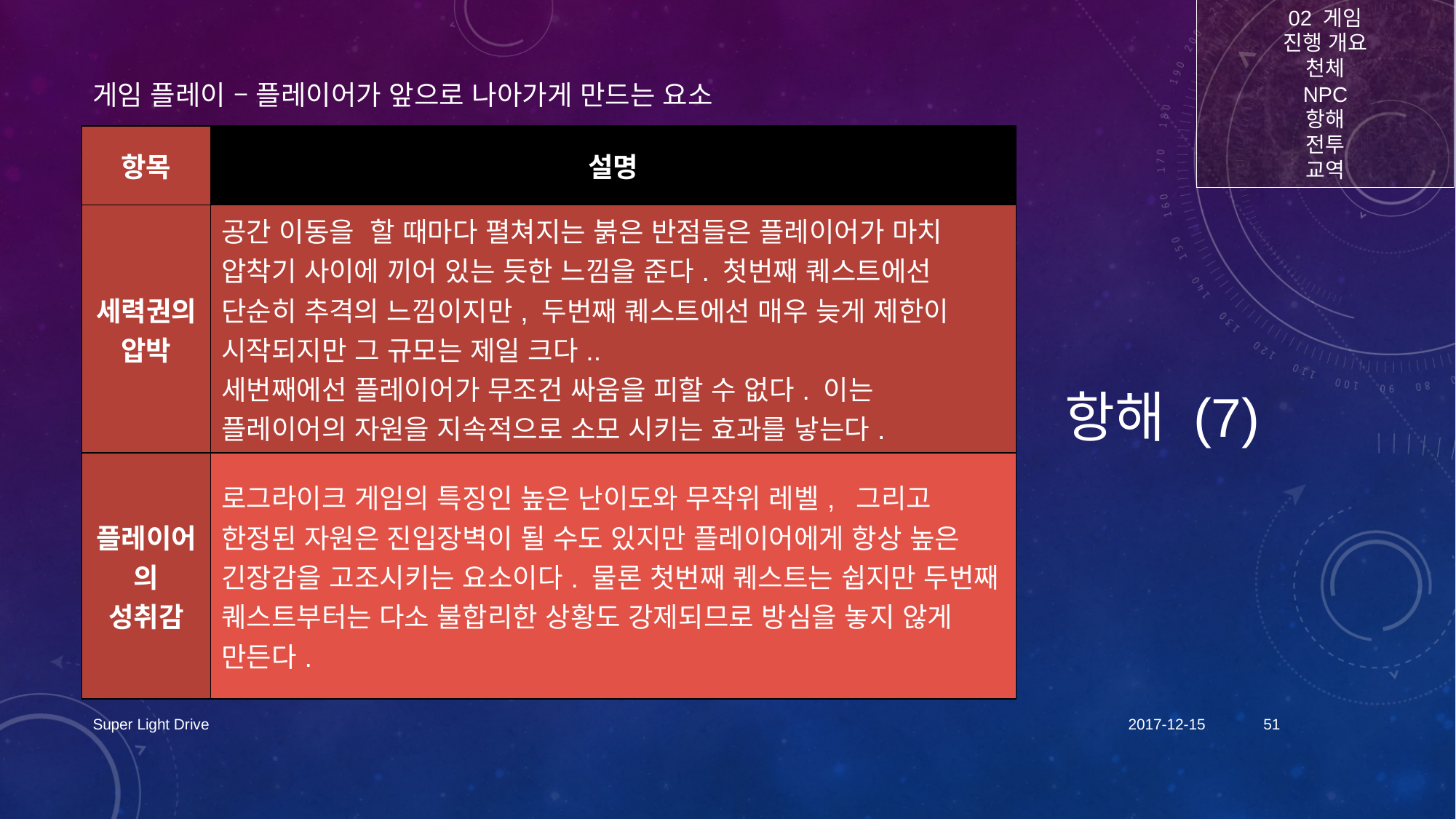

02 게임
진행 개요
천체
NPC
항해
전투
교역
# 항해 (7)
게임 플레이 – 플레이어가 앞으로 나아가게 만드는 요소
| 항목 | 설명 |
| --- | --- |
| 세력권의 압박 | 공간 이동을 할 때마다 펼쳐지는 붉은 반점들은 플레이어가 마치 압착기 사이에 끼어 있는 듯한 느낌을 준다. 첫번째 퀘스트에선 단순히 추격의 느낌이지만, 두번째 퀘스트에선 매우 늦게 제한이 시작되지만 그 규모는 제일 크다.. 세번째에선 플레이어가 무조건 싸움을 피할 수 없다. 이는 플레이어의 자원을 지속적으로 소모 시키는 효과를 낳는다. |
| 플레이어의 성취감 | 로그라이크 게임의 특징인 높은 난이도와 무작위 레벨, 그리고 한정된 자원은 진입장벽이 될 수도 있지만 플레이어에게 항상 높은 긴장감을 고조시키는 요소이다. 물론 첫번째 퀘스트는 쉽지만 두번째 퀘스트부터는 다소 불합리한 상황도 강제되므로 방심을 놓지 않게 만든다. |
Super Light Drive
2017-12-15
51